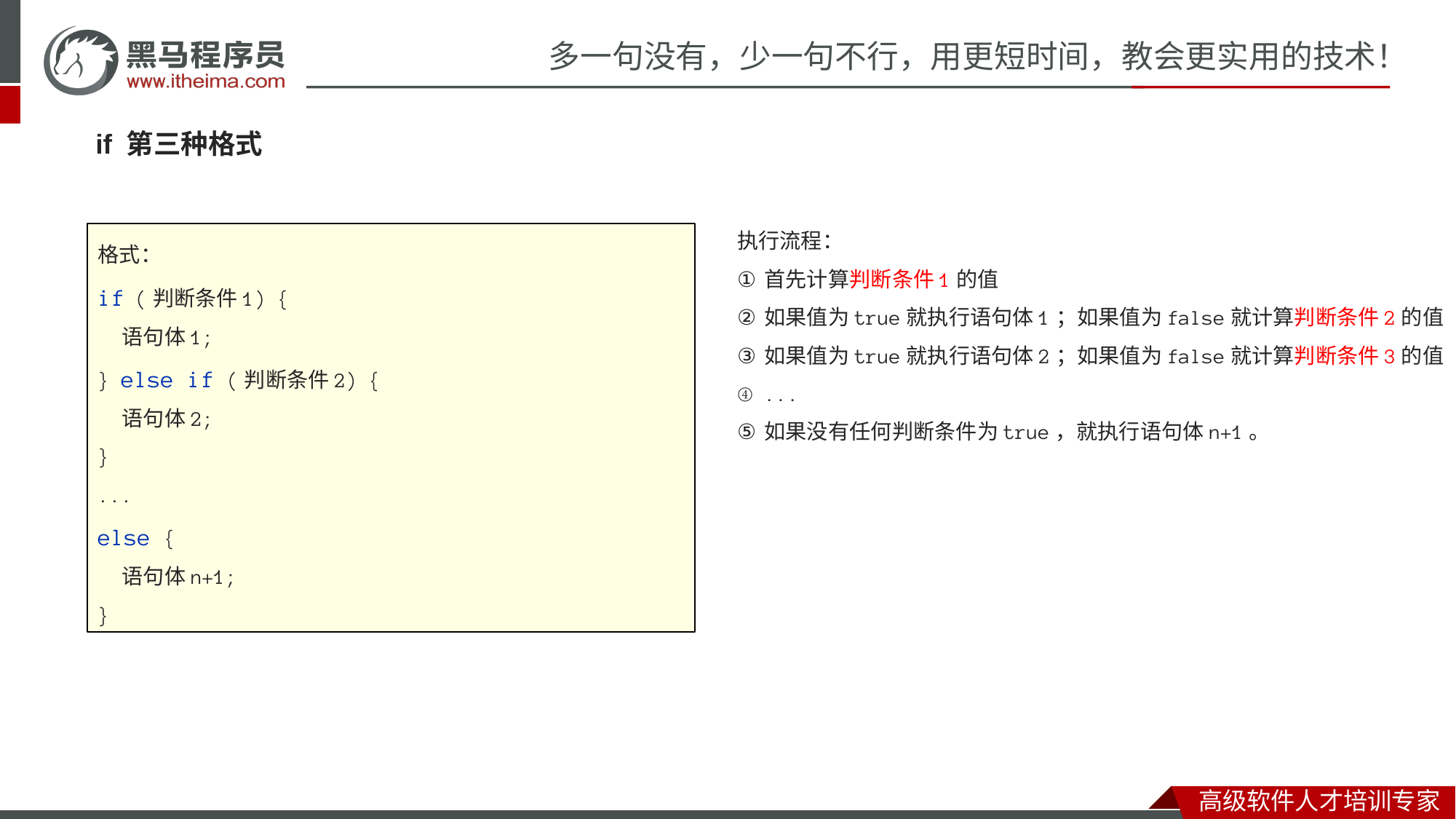

#
if 第三种格式
执行流程：
首先计算判断条件1的值
如果值为true就执行语句体1；如果值为false就计算判断条件2的值
如果值为true就执行语句体2；如果值为false就计算判断条件3的值
...
如果没有任何判断条件为true，就执行语句体n+1。
格式：
if (判断条件1) {
    语句体1;
} else if (判断条件2) {
    语句体2;
}
...
else {
    语句体n+1;
}